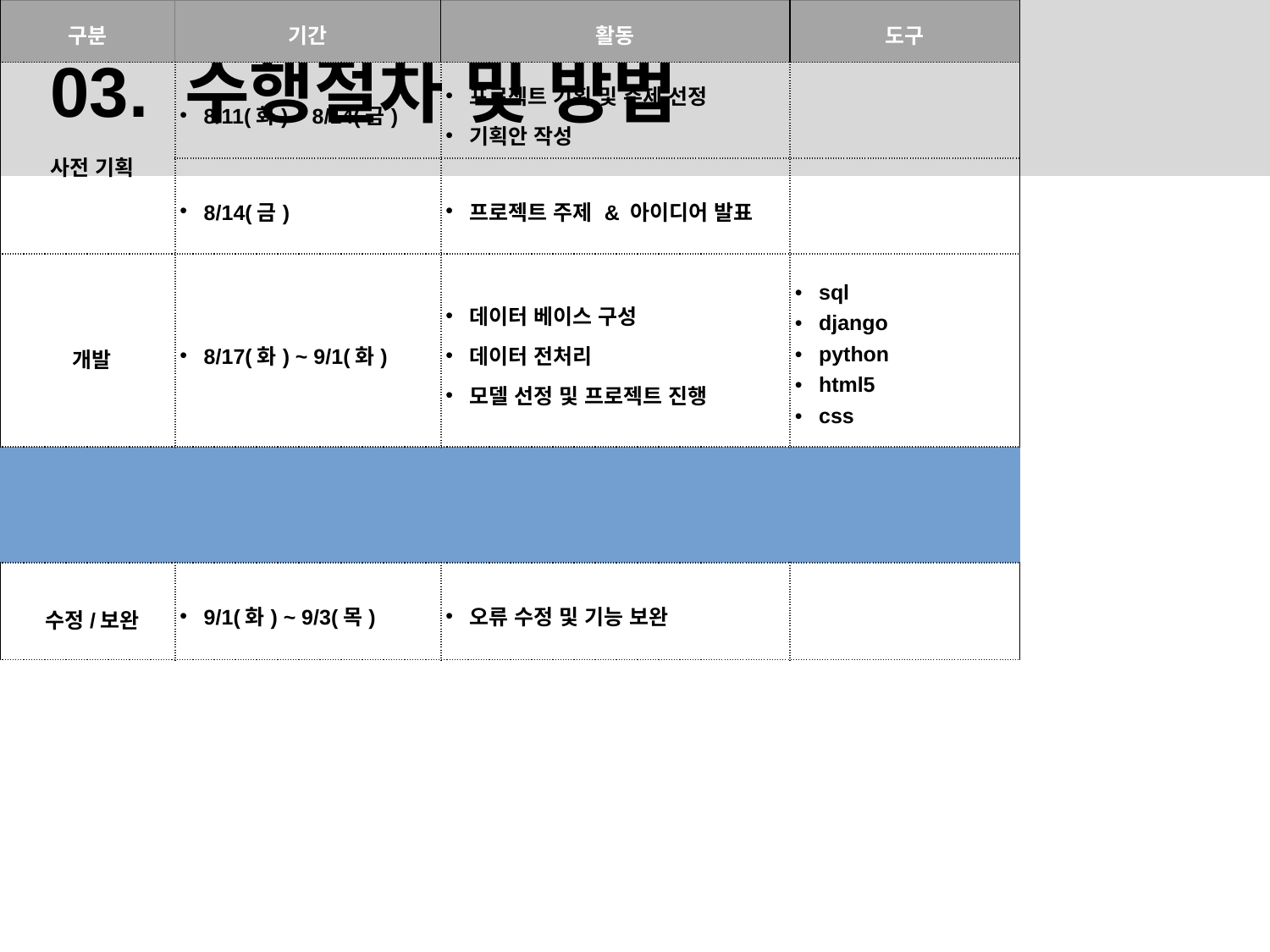

03. 수행절차 및 방법
| 구분 | 기간 | 활동 | 도구 |
| --- | --- | --- | --- |
| 사전 기획 | 8/11(화) ~ 8/14(금) | 프로젝트 기획 및 주제 선정 기획안 작성 |  |
|  | 8/14(금) | 프로젝트 주제 & 아이디어 발표 |  |
| 개발 | 8/17(화) ~ 9/1(화) | 데이터 베이스 구성 데이터 전처리 모델 선정 및 프로젝트 진행 | sql django python html5 css |
|  |  |  |  |
| 수정/보완 | 9/1(화) ~ 9/3(목) | 오류 수정 및 기능 보완 |  |
| 프로젝트 제출 | 9/3(목) |  |  |